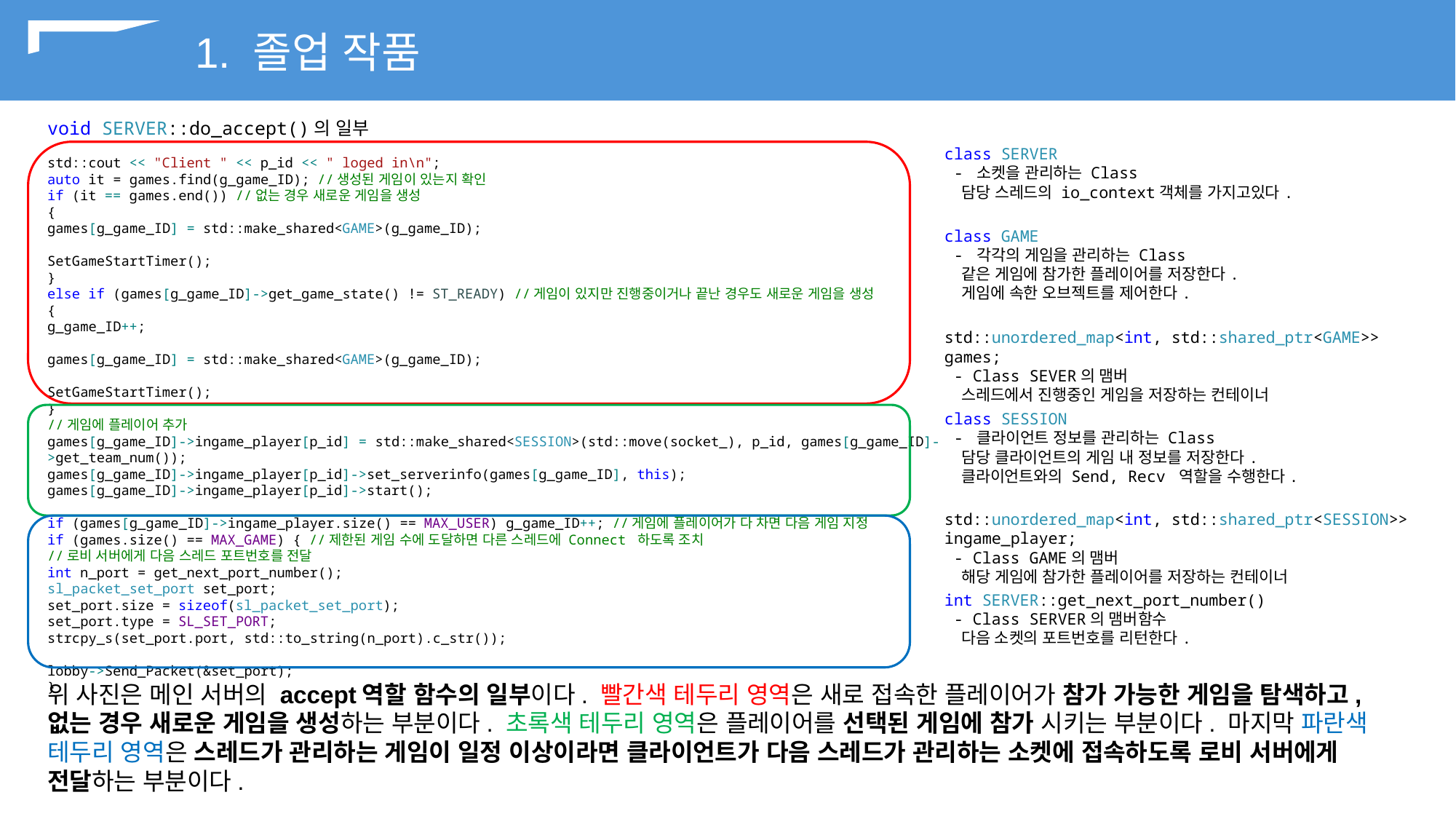

1. 졸업 작품
void SERVER::do_accept()의 일부
class SERVER
 - 소켓을 관리하는 Class
   담당 스레드의 io_context객체를 가지고있다.

std::cout << "Client " << p_id << " loged in\n";
auto it = games.find(g_game_ID); //생성된 게임이 있는지 확인
if (it == games.end()) //없는 경우 새로운 게임을 생성
{
games[g_game_ID] = std::make_shared<GAME>(g_game_ID);

SetGameStartTimer();
}
else if (games[g_game_ID]->get_game_state() != ST_READY) //게임이 있지만 진행중이거나 끝난 경우도 새로운 게임을 생성
{
g_game_ID++;

games[g_game_ID] = std::make_shared<GAME>(g_game_ID);

SetGameStartTimer();
}
//게임에 플레이어 추가
games[g_game_ID]->ingame_player[p_id] = std::make_shared<SESSION>(std::move(socket_), p_id, games[g_game_ID]->get_team_num());
games[g_game_ID]->ingame_player[p_id]->set_serverinfo(games[g_game_ID], this);
games[g_game_ID]->ingame_player[p_id]->start();

if (games[g_game_ID]->ingame_player.size() == MAX_USER) g_game_ID++; //게임에 플레이어가 다 차면 다음 게임 지정
if (games.size() == MAX_GAME) { //제한된 게임 수에 도달하면 다른 스레드에 Connect 하도록 조치
//로비 서버에게 다음 스레드 포트번호를 전달
int n_port = get_next_port_number();
sl_packet_set_port set_port;
set_port.size = sizeof(sl_packet_set_port);
set_port.type = SL_SET_PORT;
strcpy_s(set_port.port, std::to_string(n_port).c_str());

lobby->Send_Packet(&set_port);
}
class GAME
 - 각각의 게임을 관리하는 Class
   같은 게임에 참가한 플레이어를 저장한다.
   게임에 속한 오브젝트를 제어한다.
std::unordered_map<int, std::shared_ptr<GAME>> games;
 - Class SEVER의 맴버
   스레드에서 진행중인 게임을 저장하는 컨테이너
class SESSION
 - 클라이언트 정보를 관리하는 Class
   담당 클라이언트의 게임 내 정보를 저장한다.
   클라이언트와의 Send, Recv 역할을 수행한다.

std::unordered_map<int, std::shared_ptr<SESSION>> ingame_player;
 - Class GAME의 맴버
   해당 게임에 참가한 플레이어를 저장하는 컨테이너

int SERVER::get_next_port_number()
 - Class SERVER의 맴버함수
   다음 소켓의 포트번호를 리턴한다.
위 사진은 메인 서버의 accept역할 함수의 일부이다. 빨간색 테두리 영역은 새로 접속한 플레이어가 참가 가능한 게임을 탐색하고, 없는 경우 새로운 게임을 생성하는 부분이다. 초록색 테두리 영역은 플레이어를 선택된 게임에 참가 시키는 부분이다. 마지막 파란색 테두리 영역은 스레드가 관리하는 게임이 일정 이상이라면 클라이언트가 다음 스레드가 관리하는 소켓에 접속하도록 로비 서버에게 전달하는 부분이다.